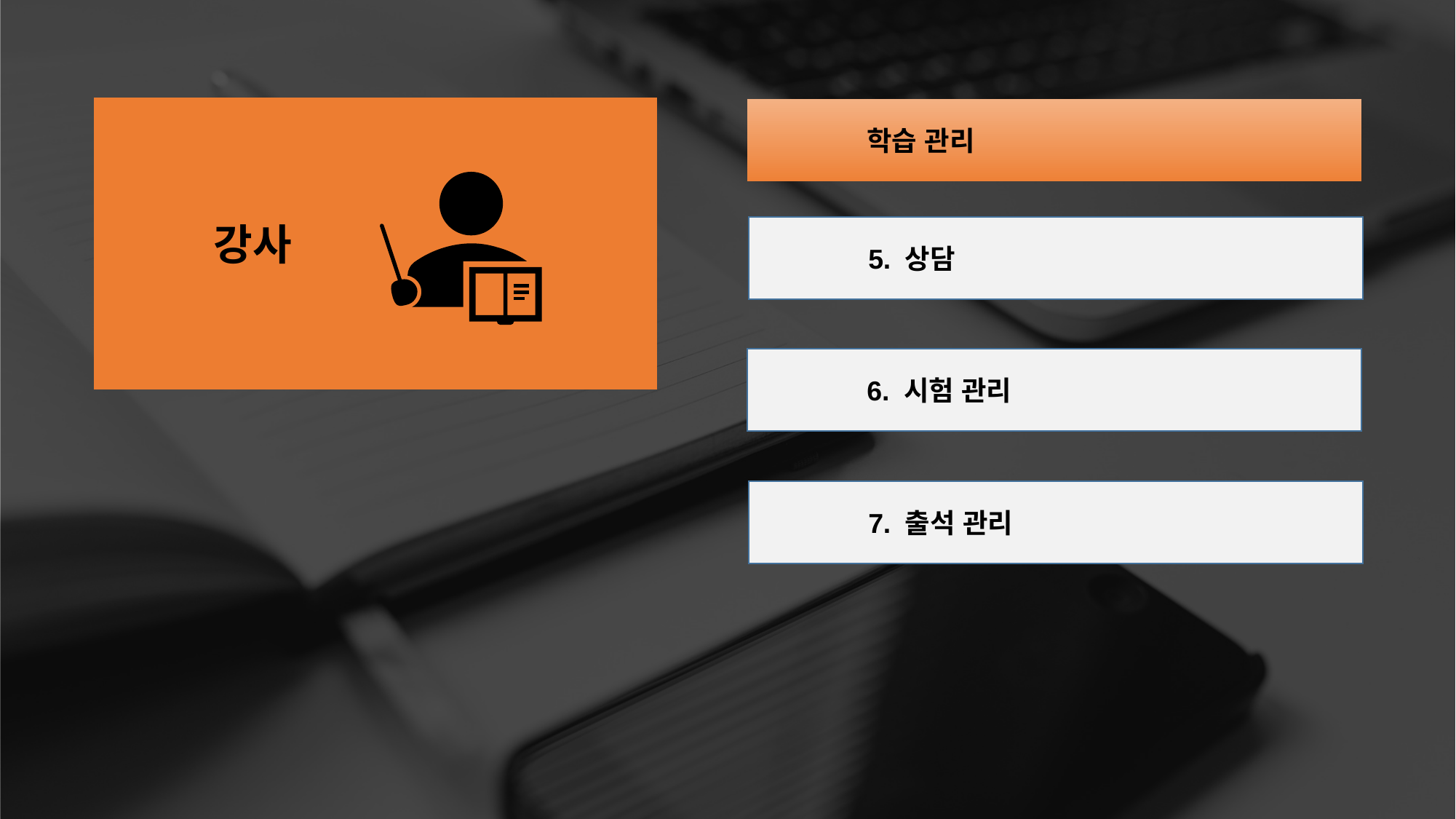

강사
	학습 관리

	5. 상담
	6. 시험 관리
	7. 출석 관리